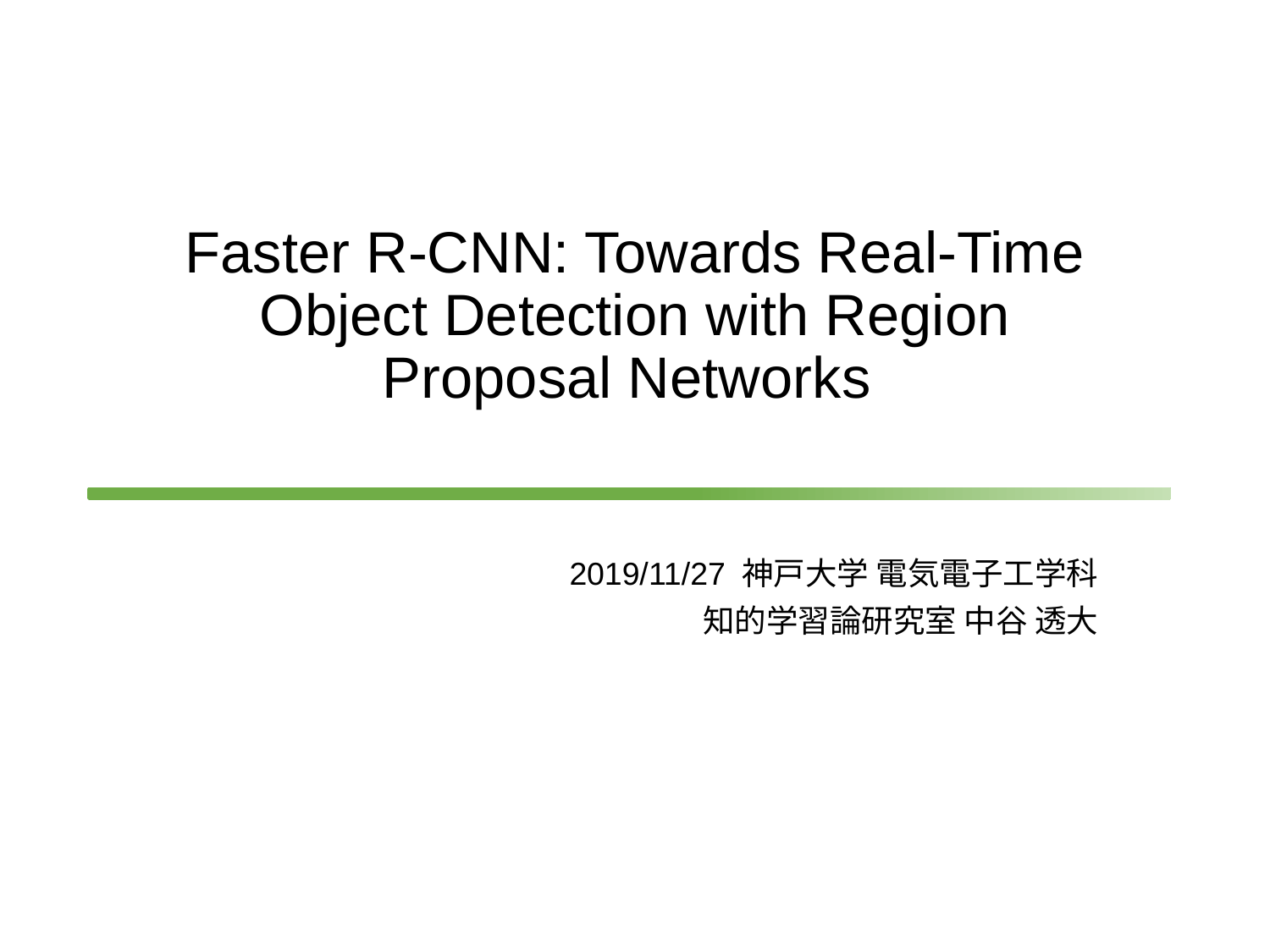

# Faster R-CNN: Towards Real-Time Object Detection with Region Proposal Networks

  2019/11/27 神戸大学 電気電子工学科
 知的学習論研究室 中谷 透大